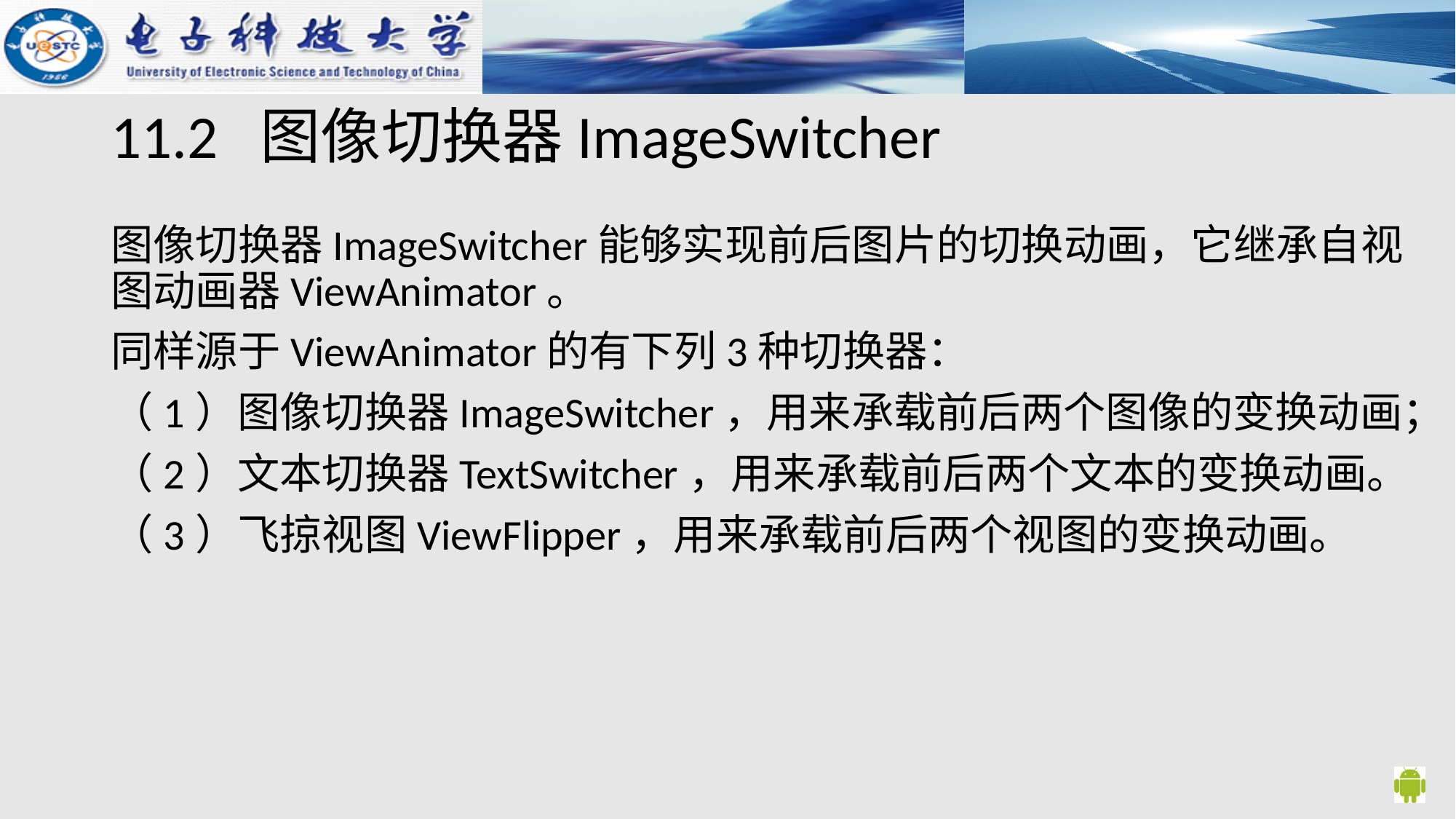

# 11.2  图像切换器ImageSwitcher
图像切换器ImageSwitcher能够实现前后图片的切换动画，它继承自视图动画器ViewAnimator。
同样源于ViewAnimator的有下列3种切换器：
（1）图像切换器ImageSwitcher，用来承载前后两个图像的变换动画；
（2）文本切换器TextSwitcher，用来承载前后两个文本的变换动画。
（3）飞掠视图ViewFlipper，用来承载前后两个视图的变换动画。